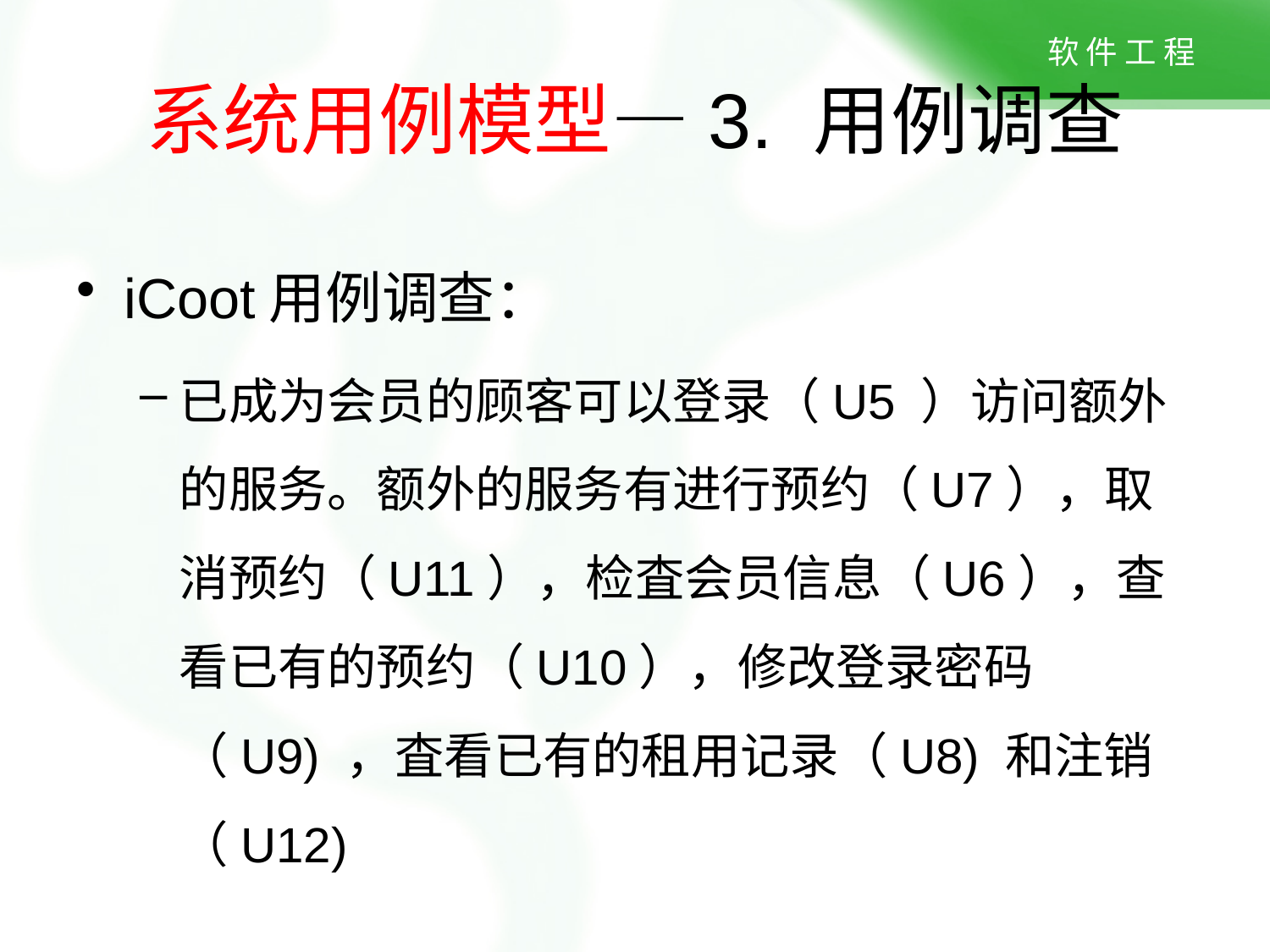

# 系统用例模型—3. 用例调查
iCoot用例调查：
已成为会员的顾客可以登录（U5 ）访问额外的服务。额外的服务有进行预约（U7），取消预约（U11），检査会员信息（U6），查看已有的预约（U10），修改登录密码（U9) ，査看已有的租用记录（U8) 和注销（U12)